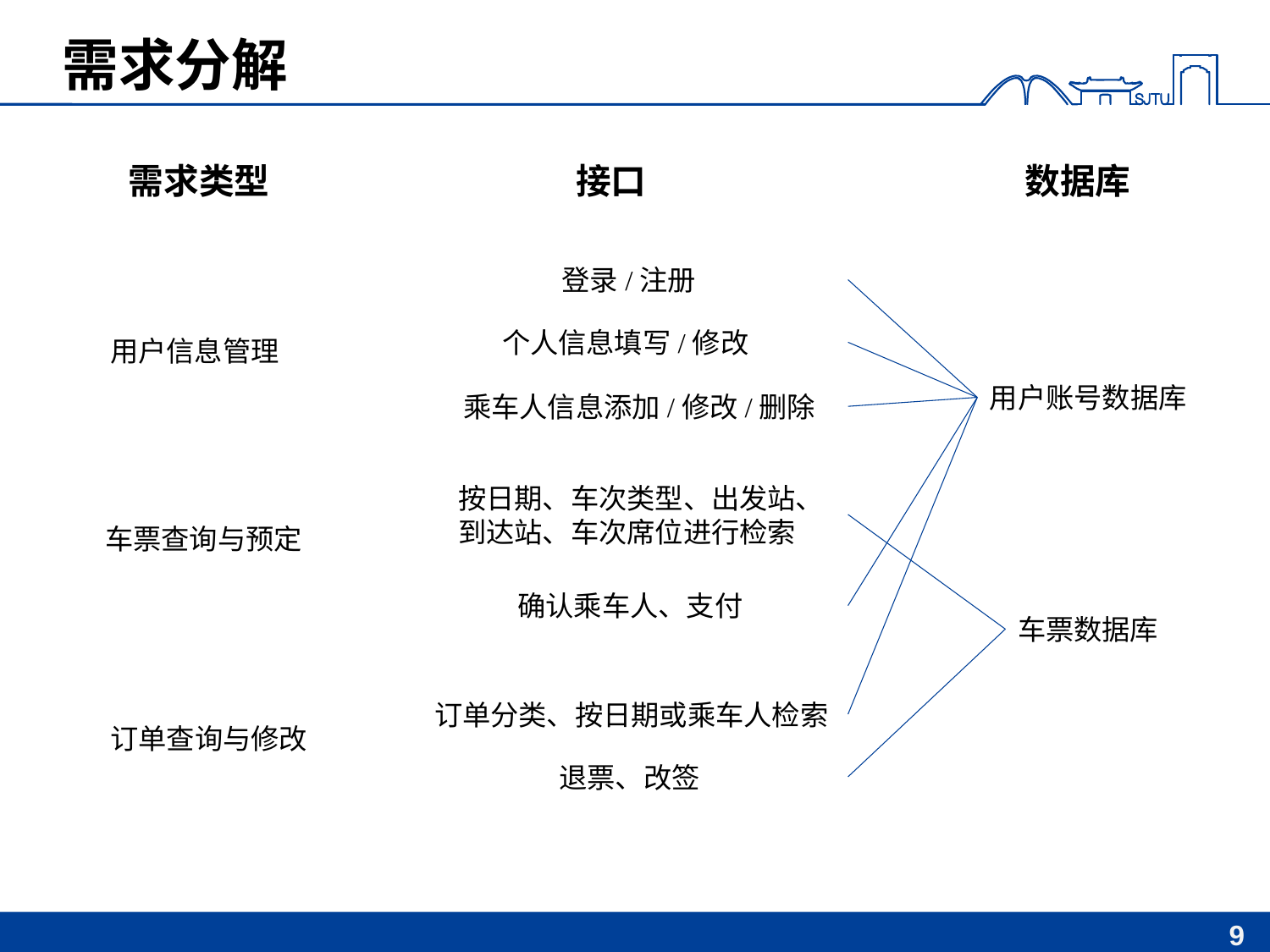

# 需求分解
需求类型
接口
数据库
登录/注册
个人信息填写/修改
用户信息管理
用户账号数据库
乘车人信息添加/修改/删除
按日期、车次类型、出发站、到达站、车次席位进行检索
车票查询与预定
确认乘车人、支付
车票数据库
订单分类、按日期或乘车人检索
订单查询与修改
退票、改签